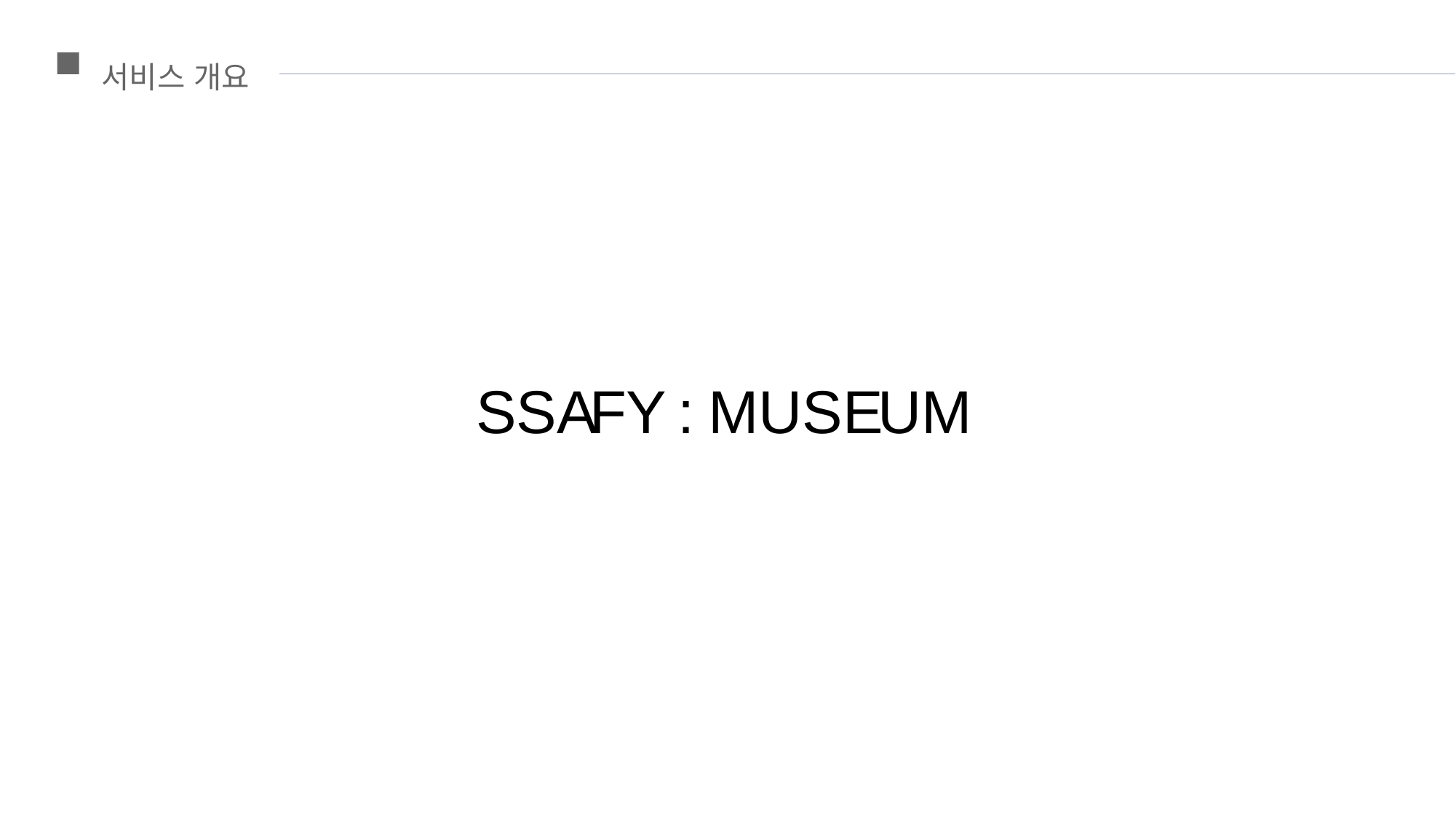

서비스 개요
MUSE
UM
:
SSA
FY